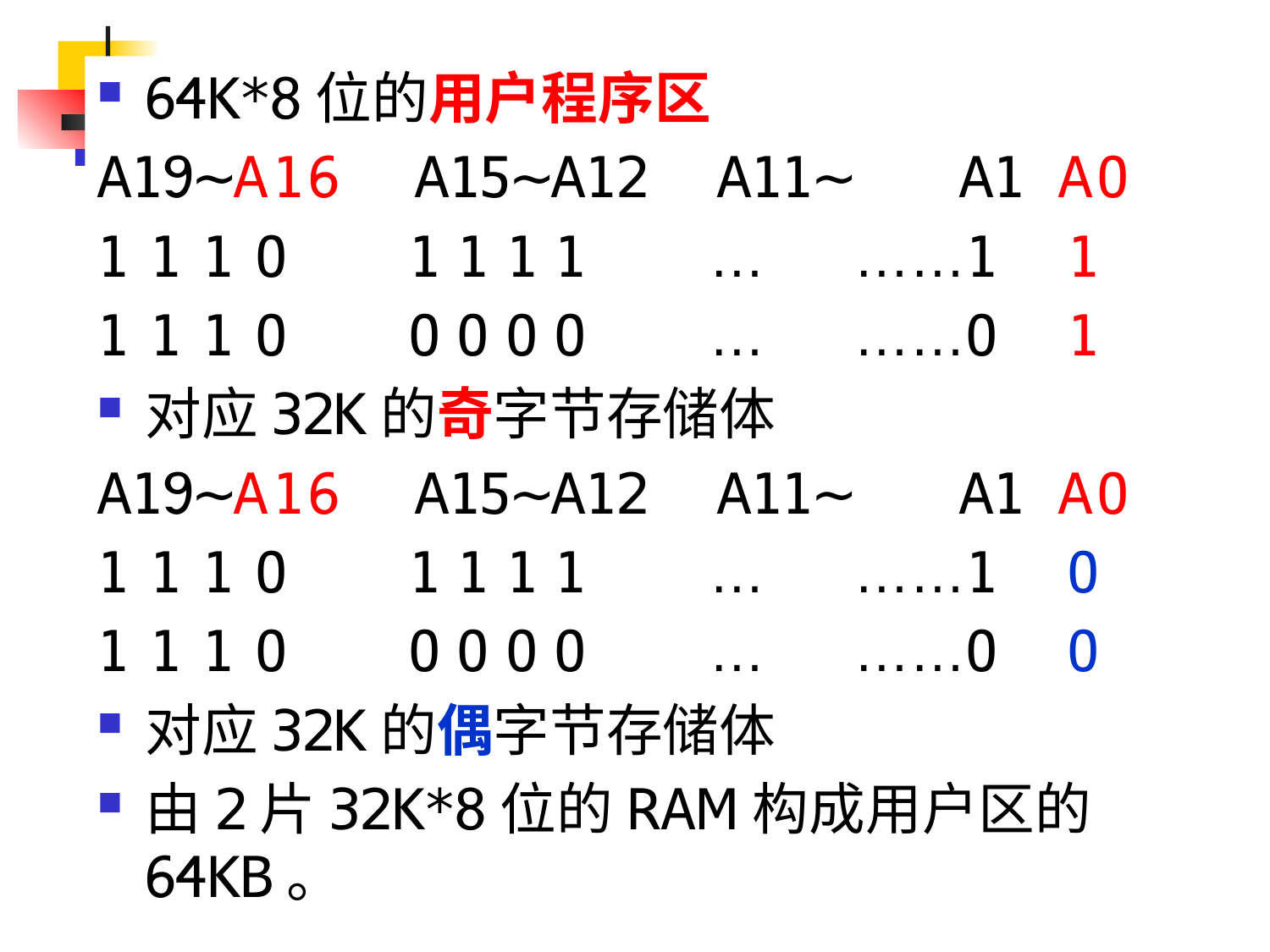

64K*8位的用户程序区
A19~A16    A15~A12    A11~      A1  A0
1 1 1 0       1 1 1 1       …     ……1    1
1 1 1 0       0 0 0 0       …     ……0    1
对应32K的奇字节存储体
A19~A16    A15~A12    A11~      A1  A0
1 1 1 0       1 1 1 1       …     ……1    0
1 1 1 0       0 0 0 0       …     ……0    0
对应32K的偶字节存储体
由2片32K*8位的RAM构成用户区的64KB。